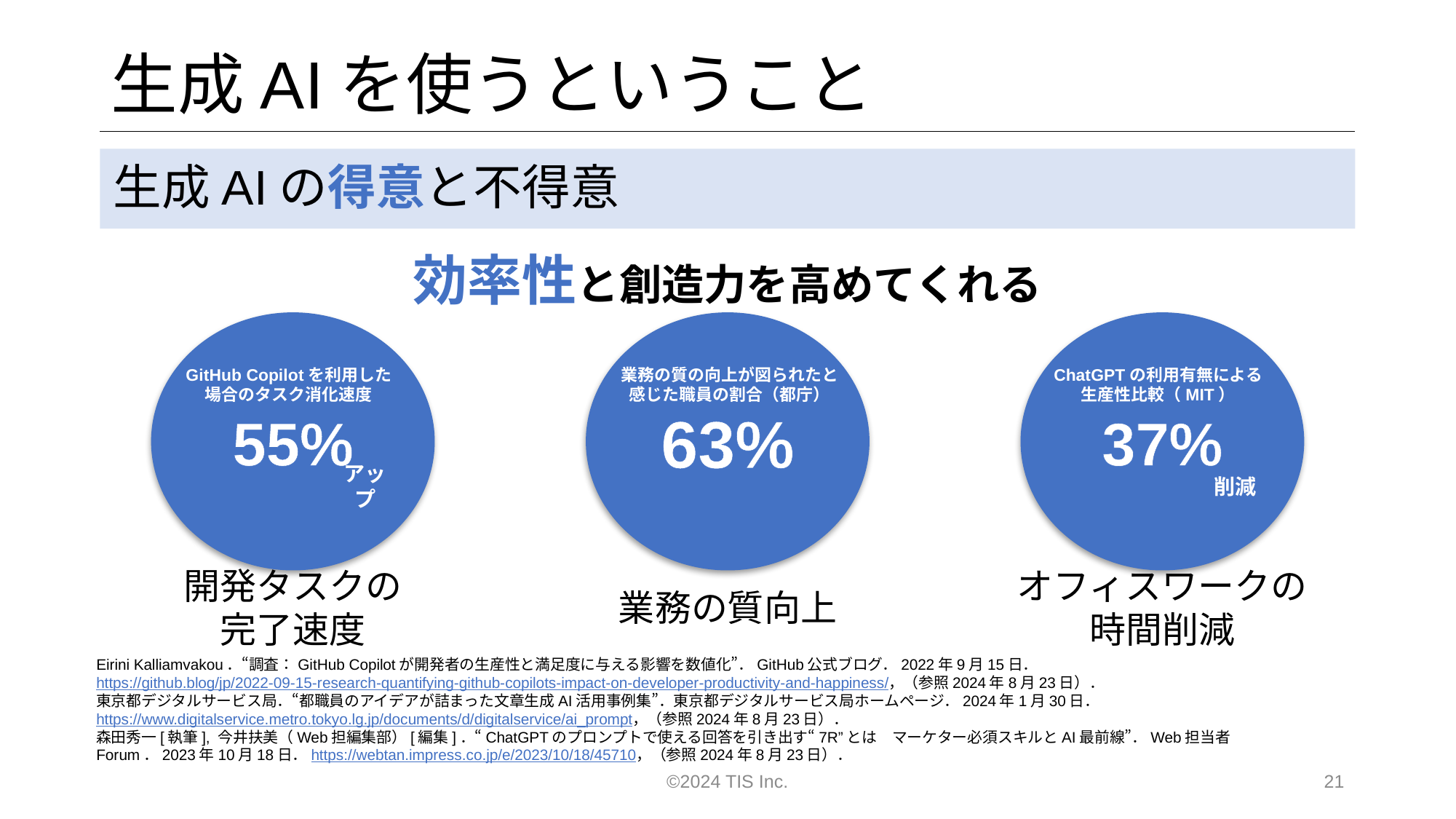

# 生成AIを使うということ
生成AIの得意と不得意
効率性と創造力を高めてくれる

GitHub Copilotを利用した
場合のタスク消化速度
業務の質の向上が図られたと
感じた職員の割合（都庁）
ChatGPTの利用有無による
生産性比較（MIT）
55%
63%
37%
アップ
削減
開発タスクの
完了速度
オフィスワークの
時間削減
業務の質向上
Eirini Kalliamvakou．“調査：GitHub Copilotが開発者の生産性と満足度に与える影響を数値化”．GitHub公式ブログ．2022年9月15日．https://github.blog/jp/2022-09-15-research-quantifying-github-copilots-impact-on-developer-productivity-and-happiness/，（参照2024年8月23日）．
東京都デジタルサービス局．“都職員のアイデアが詰まった文章生成AI活用事例集”．東京都デジタルサービス局ホームページ．2024年1月30日．https://www.digitalservice.metro.tokyo.lg.jp/documents/d/digitalservice/ai_prompt，（参照2024年8月23日）．
森田秀一[執筆], 今井扶美（Web担編集部）[編集]．“ChatGPTのプロンプトで使える回答を引き出す“7R”とは　マーケター必須スキルとAI最前線”．Web担当者Forum．2023年10月18日．https://webtan.impress.co.jp/e/2023/10/18/45710，（参照2024年8月23日）．
©2024 TIS Inc.
21